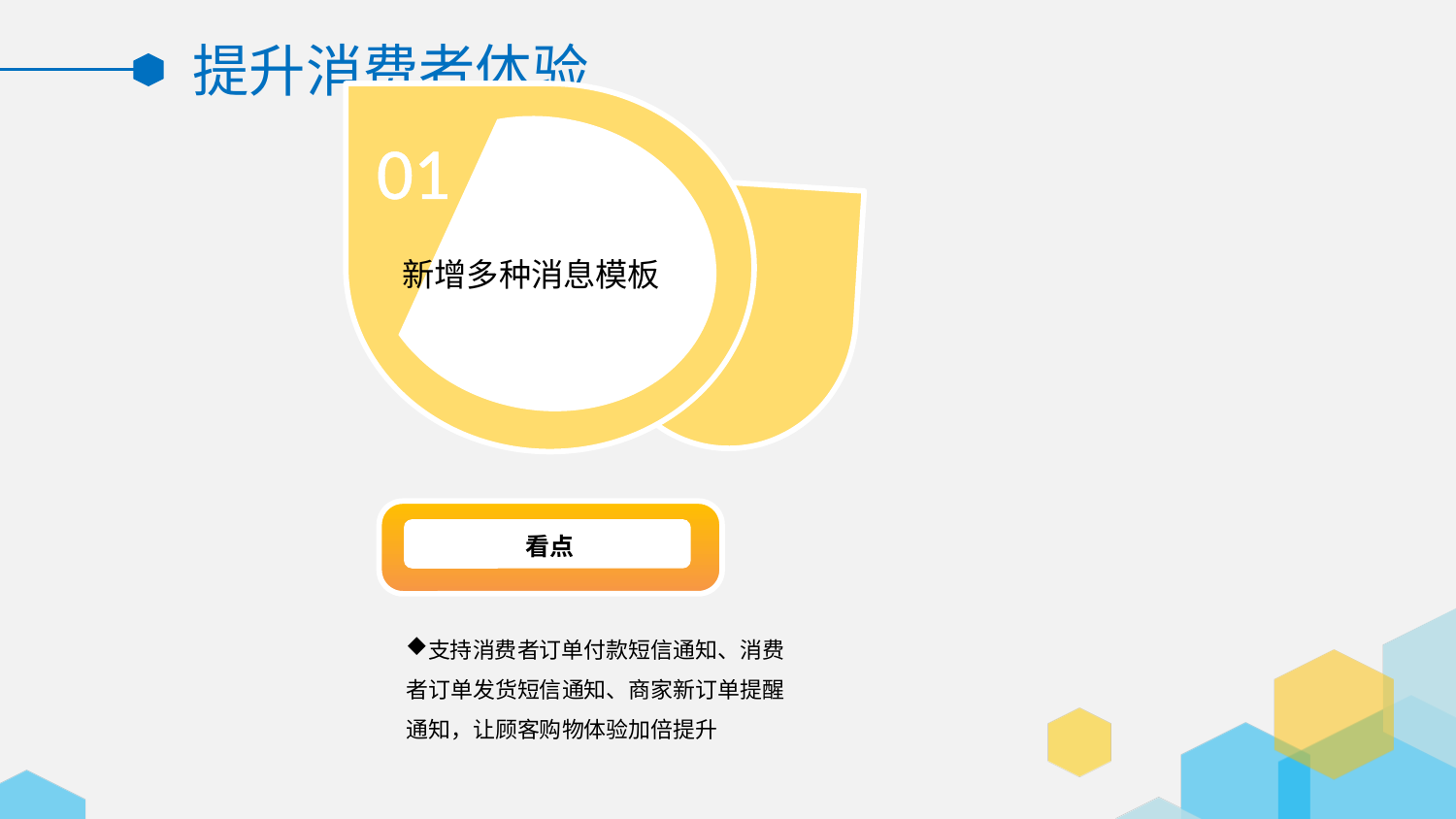

# 提升消费者体验

01

新增多种消息模板

看点
支持消费者订单付款短信通知、消费者订单发货短信通知、商家新订单提醒通知，让顾客购物体验加倍提升